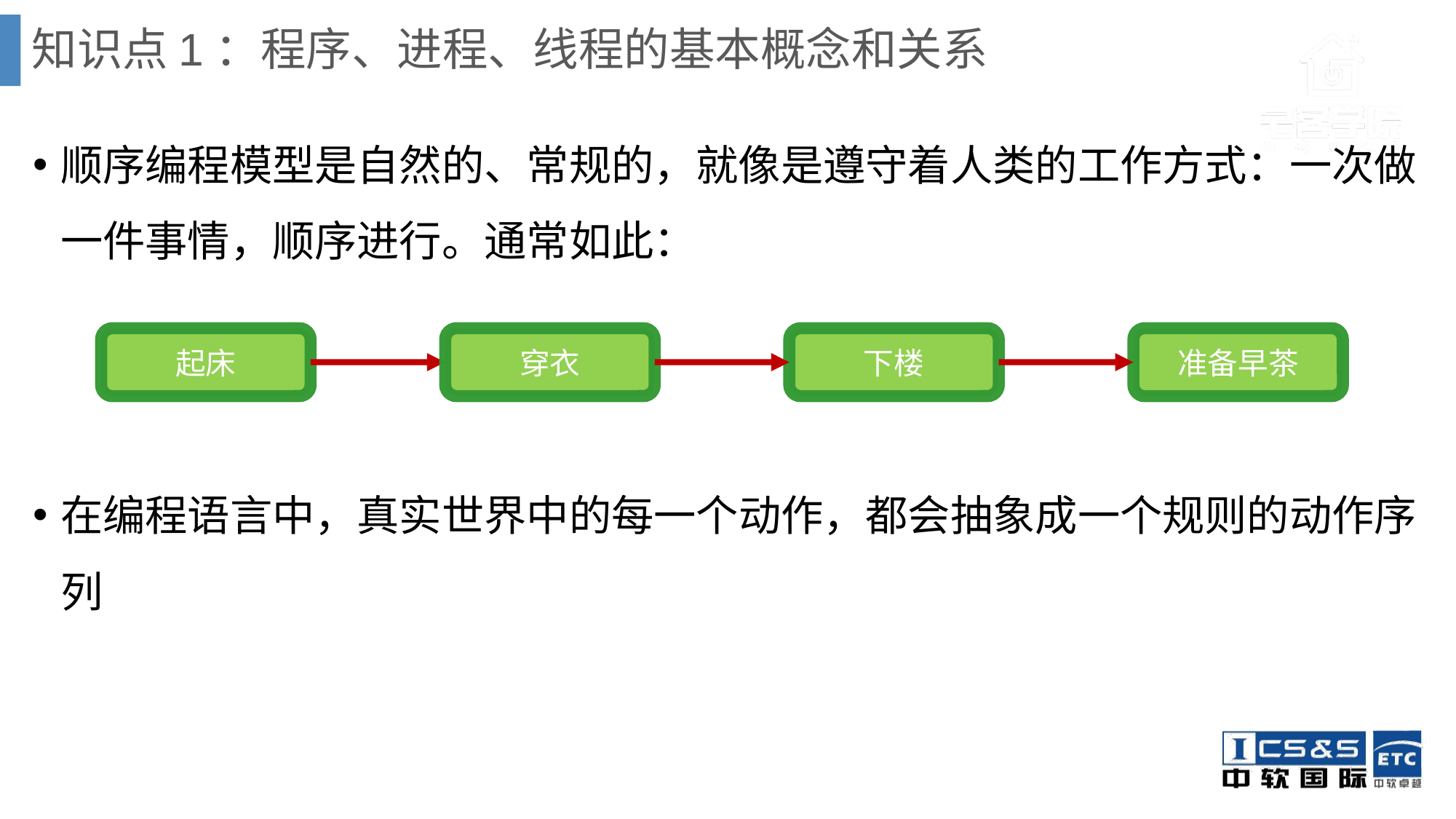

# 知识点1：程序、进程、线程的基本概念和关系
顺序编程模型是自然的、常规的，就像是遵守着人类的工作方式：一次做一件事情，顺序进行。通常如此：

在编程语言中，真实世界中的每一个动作，都会抽象成一个规则的动作序列
起床
穿衣
下楼
准备早茶